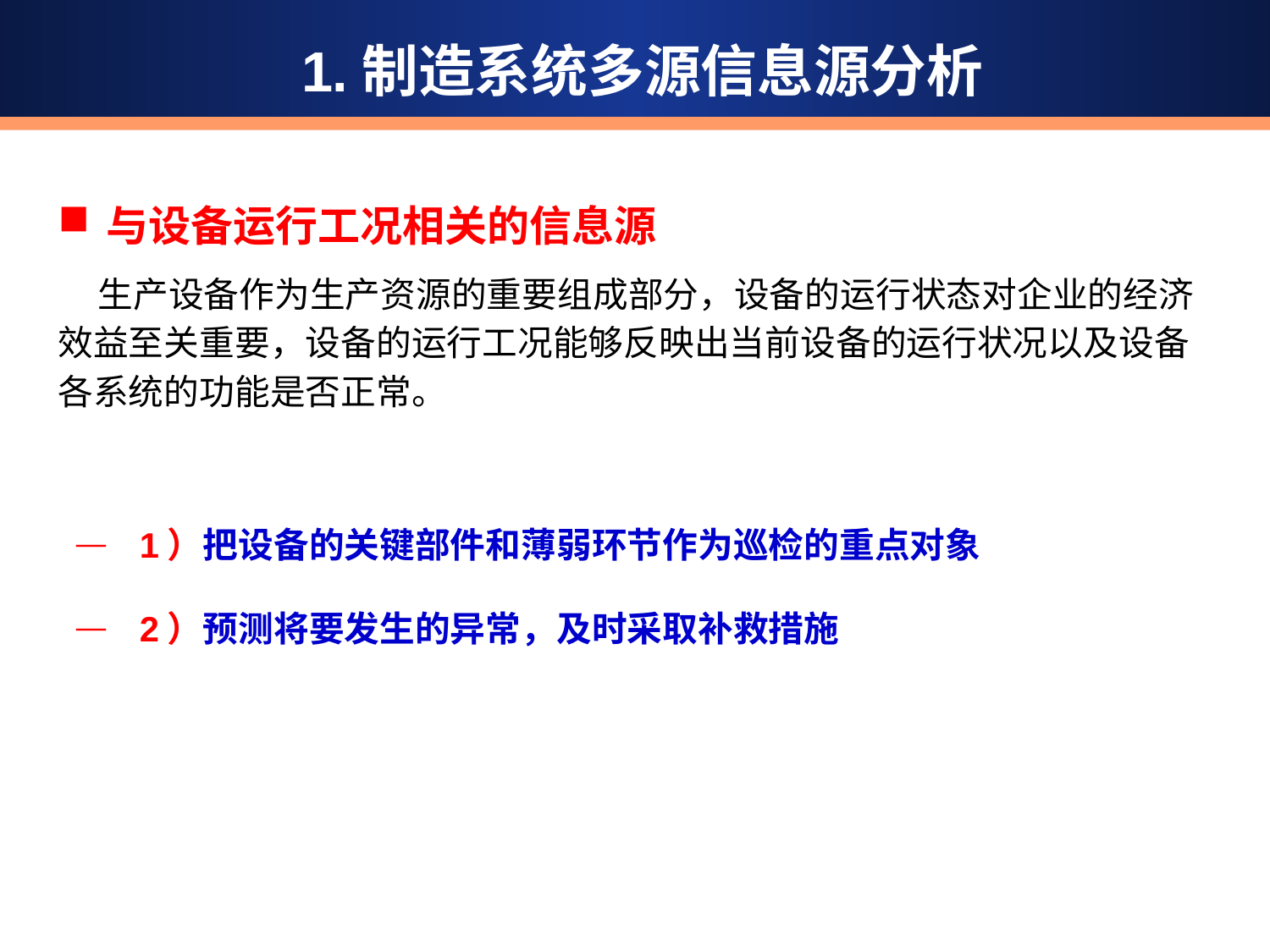

1.制造系统多源信息源分析
与设备运行工况相关的信息源
    生产设备作为生产资源的重要组成部分，设备的运行状态对企业的经济效益至关重要，设备的运行工况能够反映出当前设备的运行状况以及设备各系统的功能是否正常。
1）把设备的关键部件和薄弱环节作为巡检的重点对象

2）预测将要发生的异常，及时采取补救措施